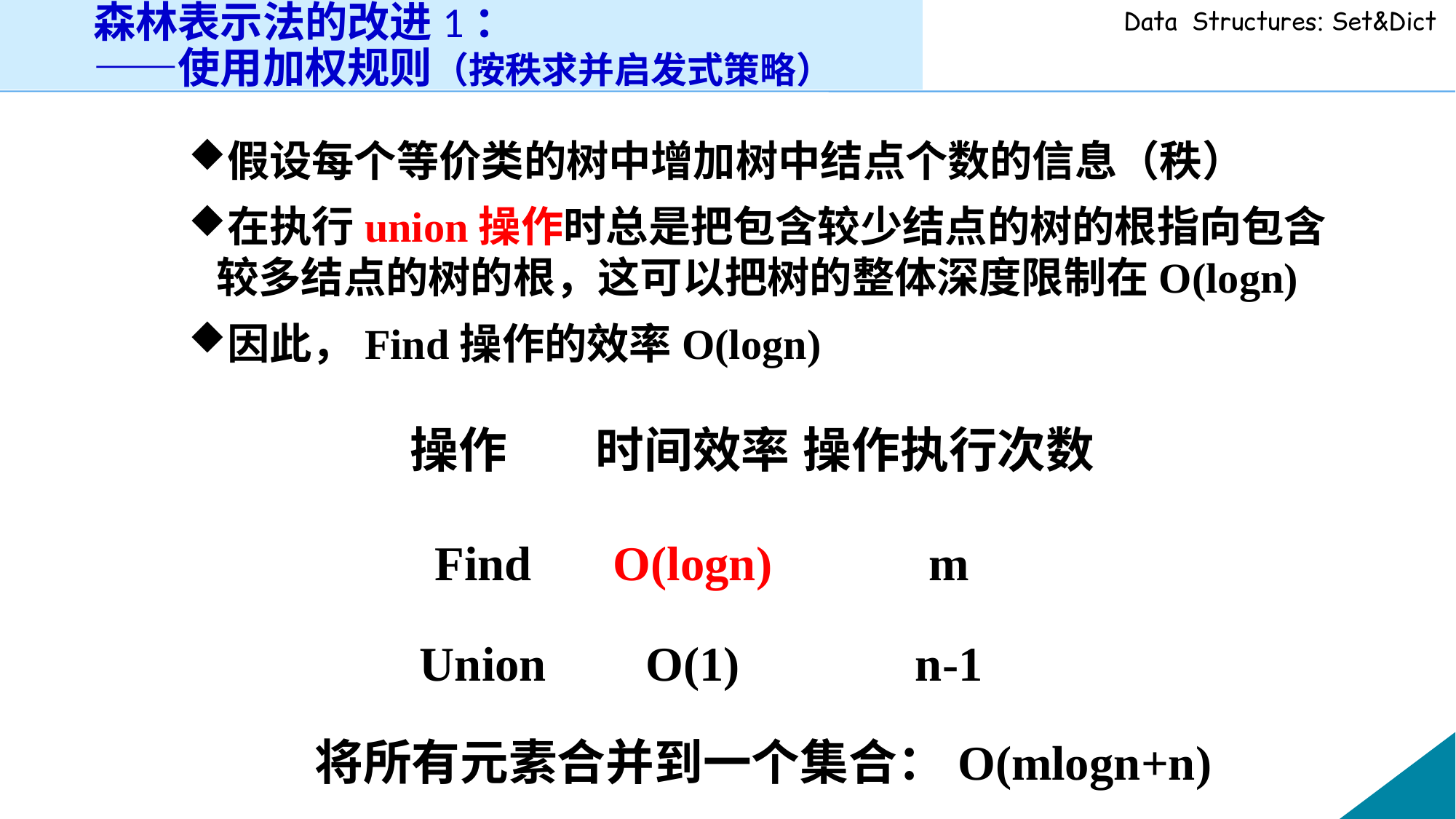

# 森林表示法的改进1： ——使用加权规则（按秩求并启发式策略）
假设每个等价类的树中增加树中结点个数的信息（秩）
在执行union操作时总是把包含较少结点的树的根指向包含较多结点的树的根，这可以把树的整体深度限制在O(logn)
因此，Find操作的效率O(logn)
| 操作 | 时间效率 | 操作执行次数 |
| --- | --- | --- |
| Find | O(logn) | m |
| Union | O(1) | n-1 |
　将所有元素合并到一个集合：O(mlogn+n)